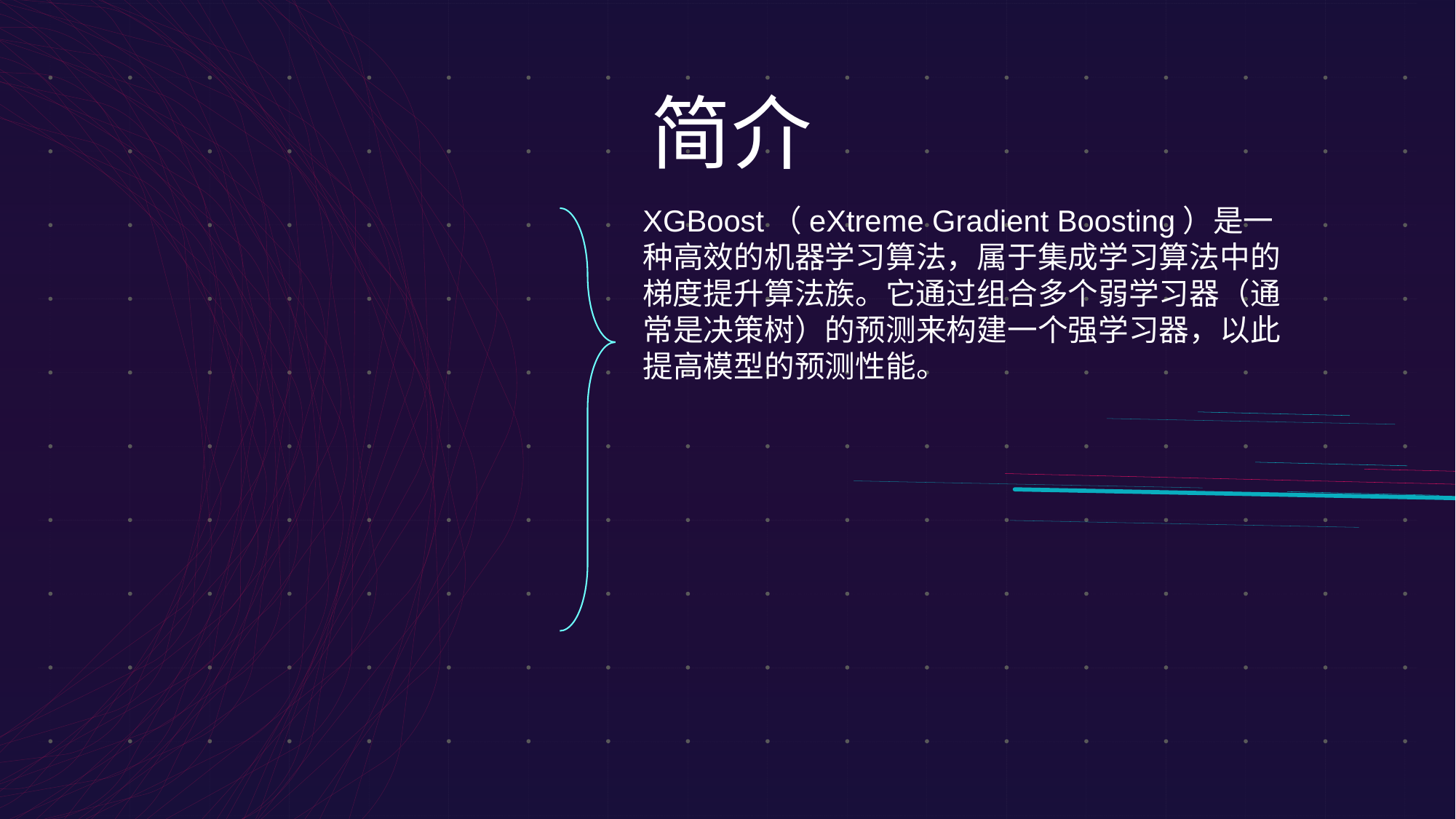

简介
XGBoost（eXtreme Gradient Boosting）是一种高效的机器学习算法，属于集成学习算法中的梯度提升算法族。它通过组合多个弱学习器（通常是决策树）的预测来构建一个强学习器，以此提高模型的预测性能。